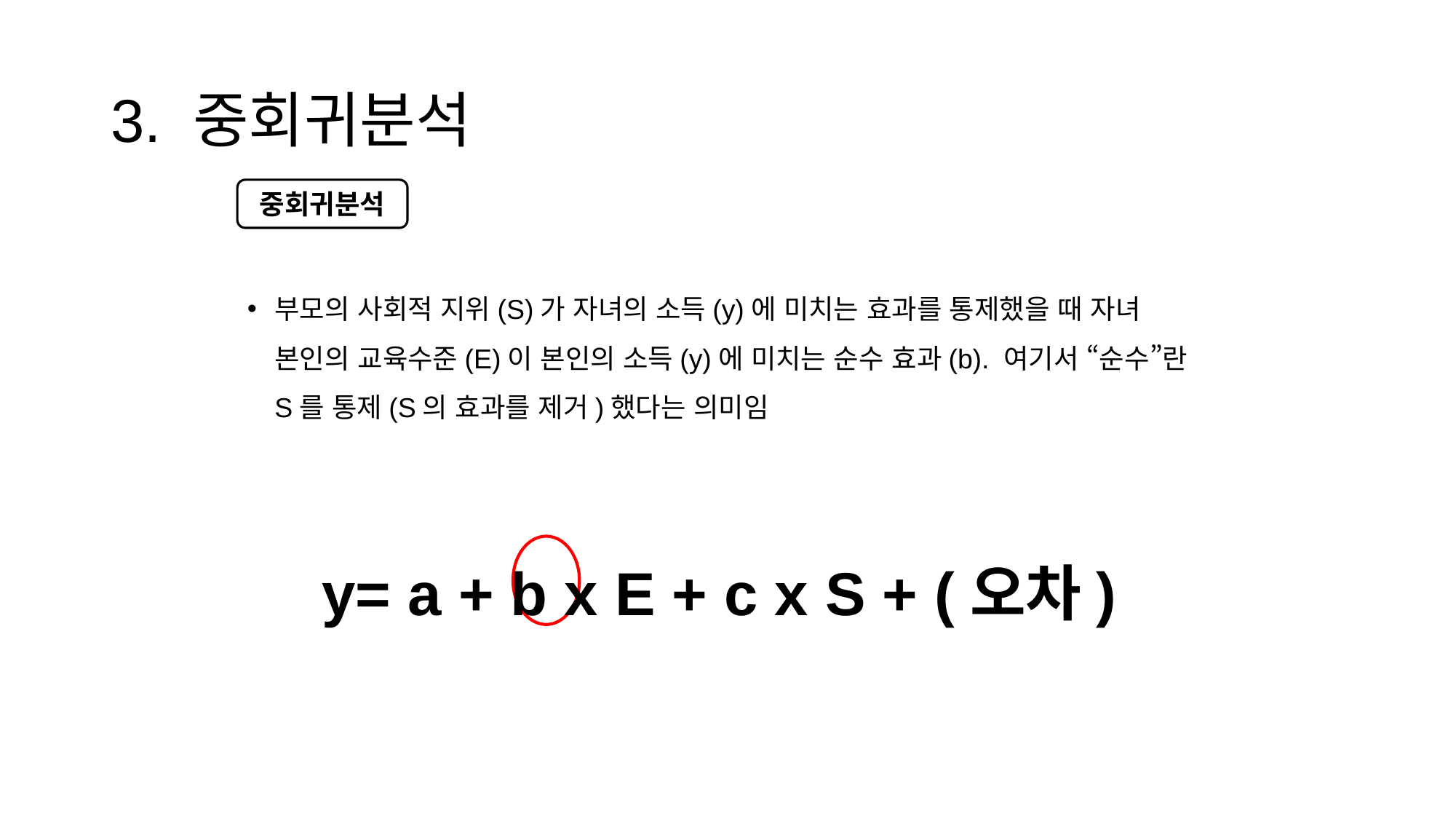

# 3. 중회귀분석
중회귀분석

부모의 사회적 지위(S)가 자녀의 소득(y)에 미치는 효과를 통제했을 때 자녀 본인의 교육수준(E)이 본인의 소득(y)에 미치는 순수 효과(b). 여기서 “순수”란 S를 통제(S의 효과를 제거)했다는 의미임

y= a + b x E + c x S + (오차)